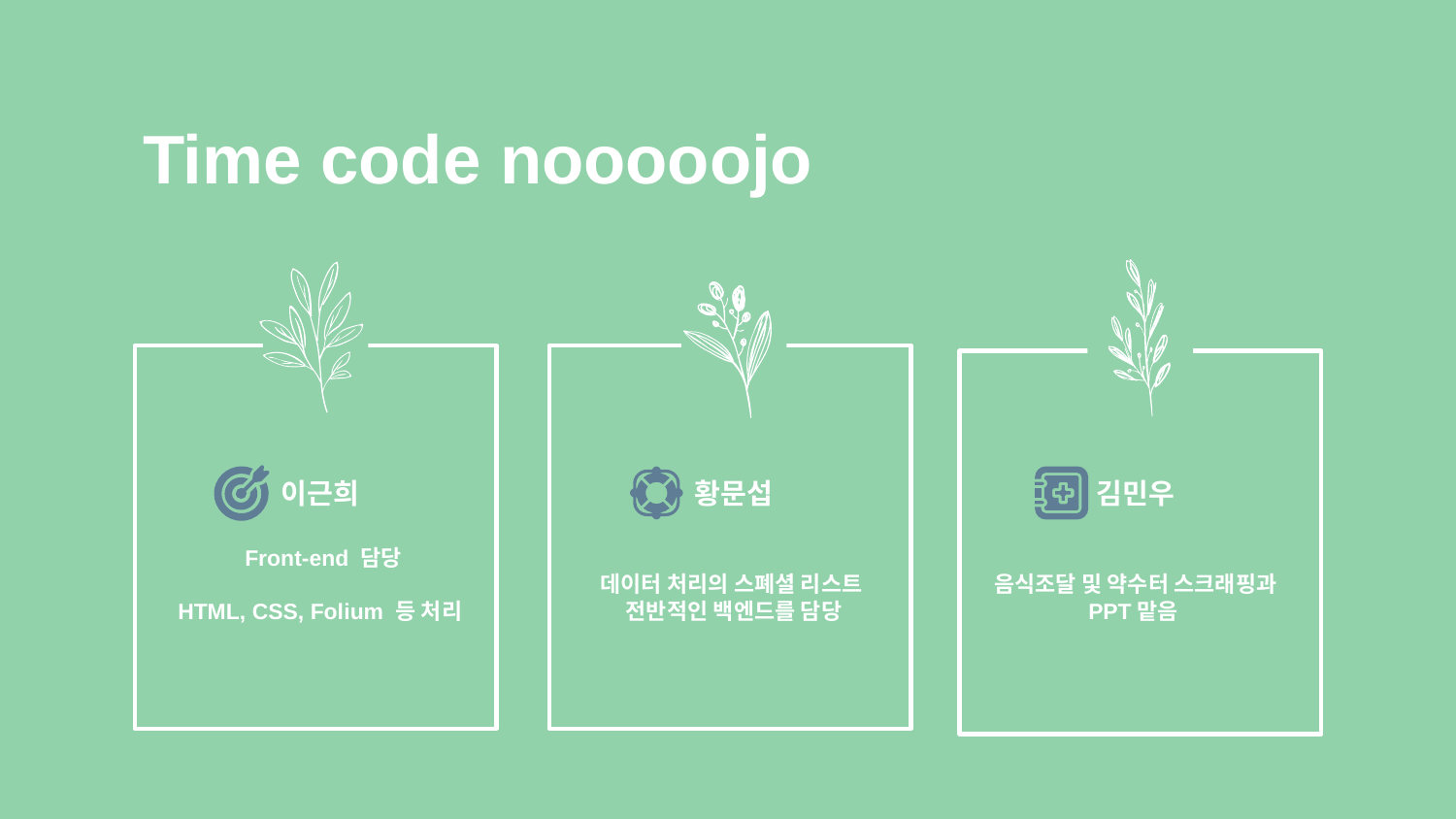

Time code nooooojo

이근희
# 황문섭
김민우

 Front-end 담당

HTML, CSS, Folium 등 처리

데이터 처리의 스폐셜 리스트
전반적인 백엔드를 담당

음식조달 및 약수터 스크래핑과 PPT맡음